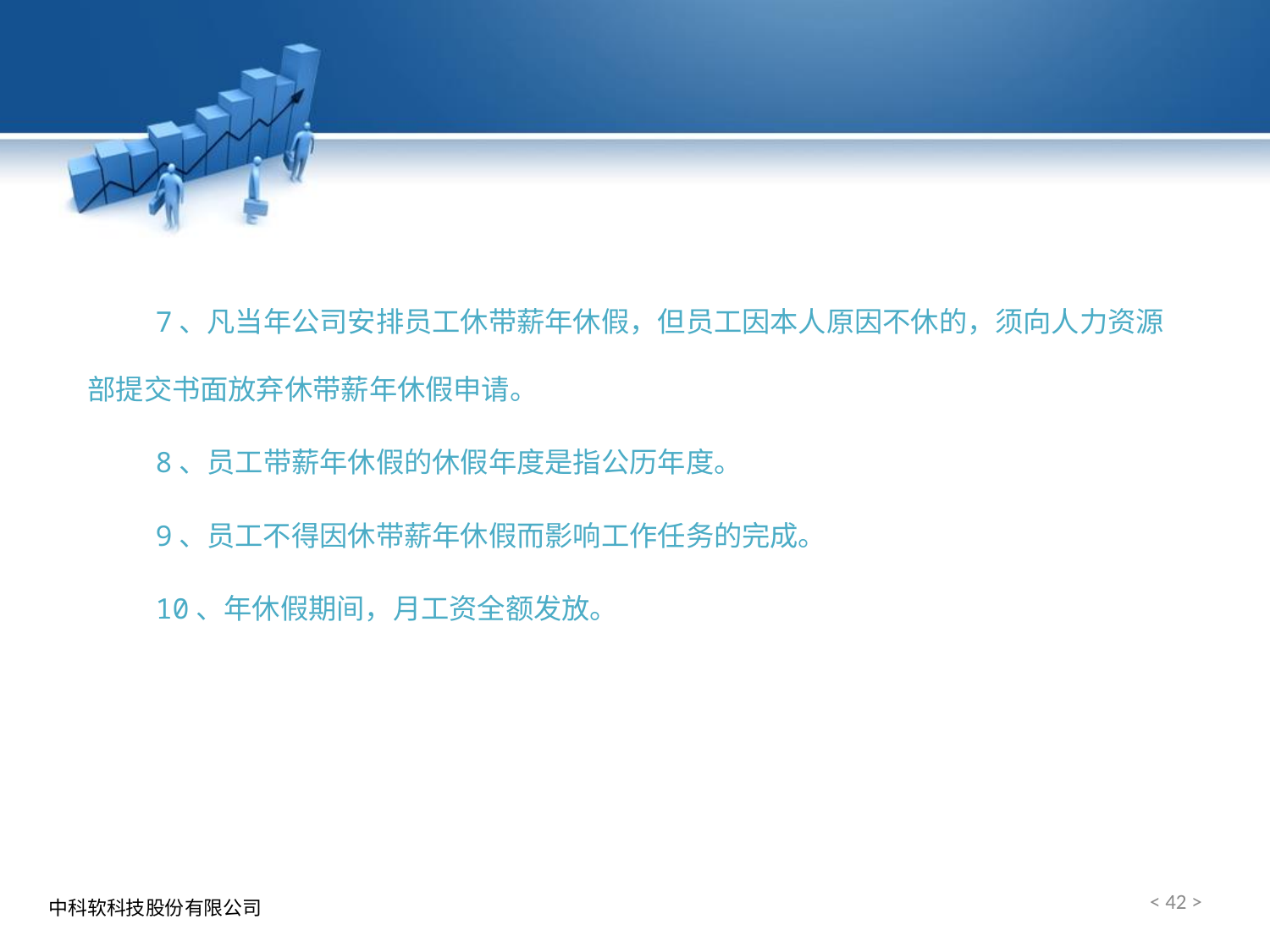

7、凡当年公司安排员工休带薪年休假，但员工因本人原因不休的，须向人力资源部提交书面放弃休带薪年休假申请。
    8、员工带薪年休假的休假年度是指公历年度。
    9、员工不得因休带薪年休假而影响工作任务的完成。
    10、年休假期间，月工资全额发放。

1月1日--12月31日